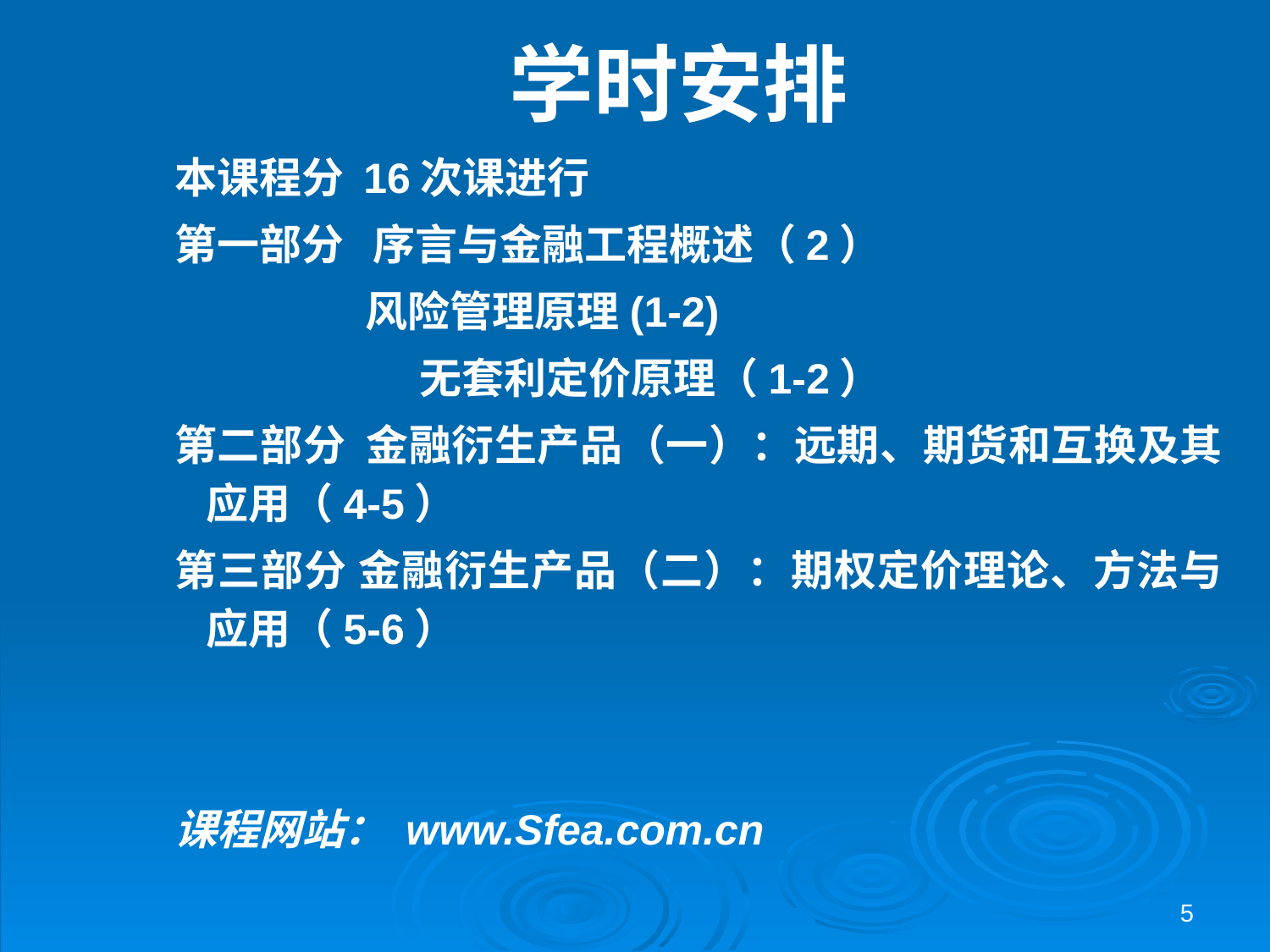

# 学时安排
本课程分 16次课进行
第一部分   序言与金融工程概述（2）
                   风险管理原理(1-2)
		        无套利定价原理（1-2）
第二部分  金融衍生产品（一）：远期、期货和互换及其应用（4-5）
第三部分 金融衍生产品（二）：期权定价理论、方法与应用（5-6）

课程网站： www.Sfea.com.cn
5